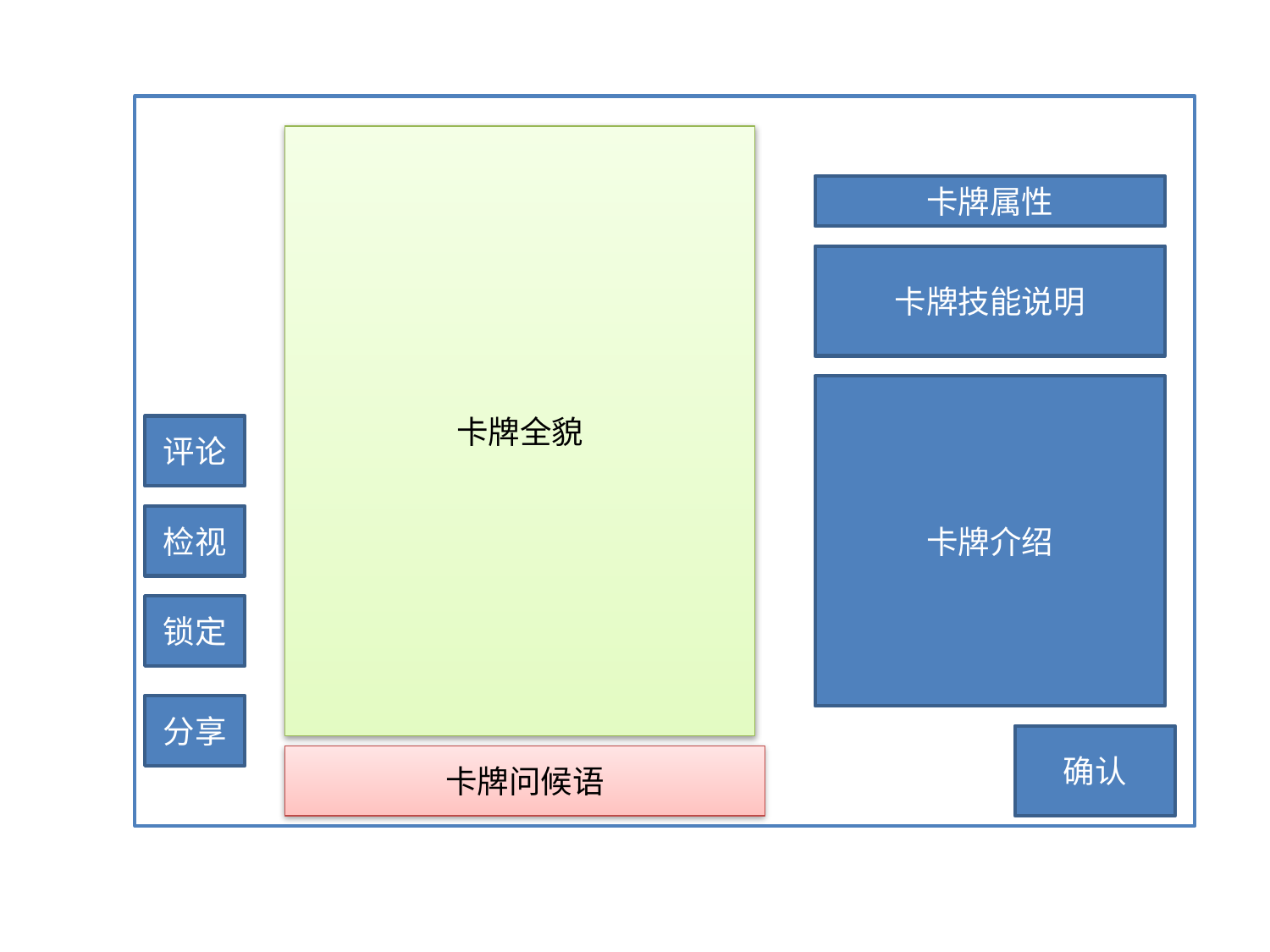

卡牌全貌
卡牌属性
卡牌技能说明
卡牌介绍
评论
检视
锁定
分享
确认
卡牌问候语